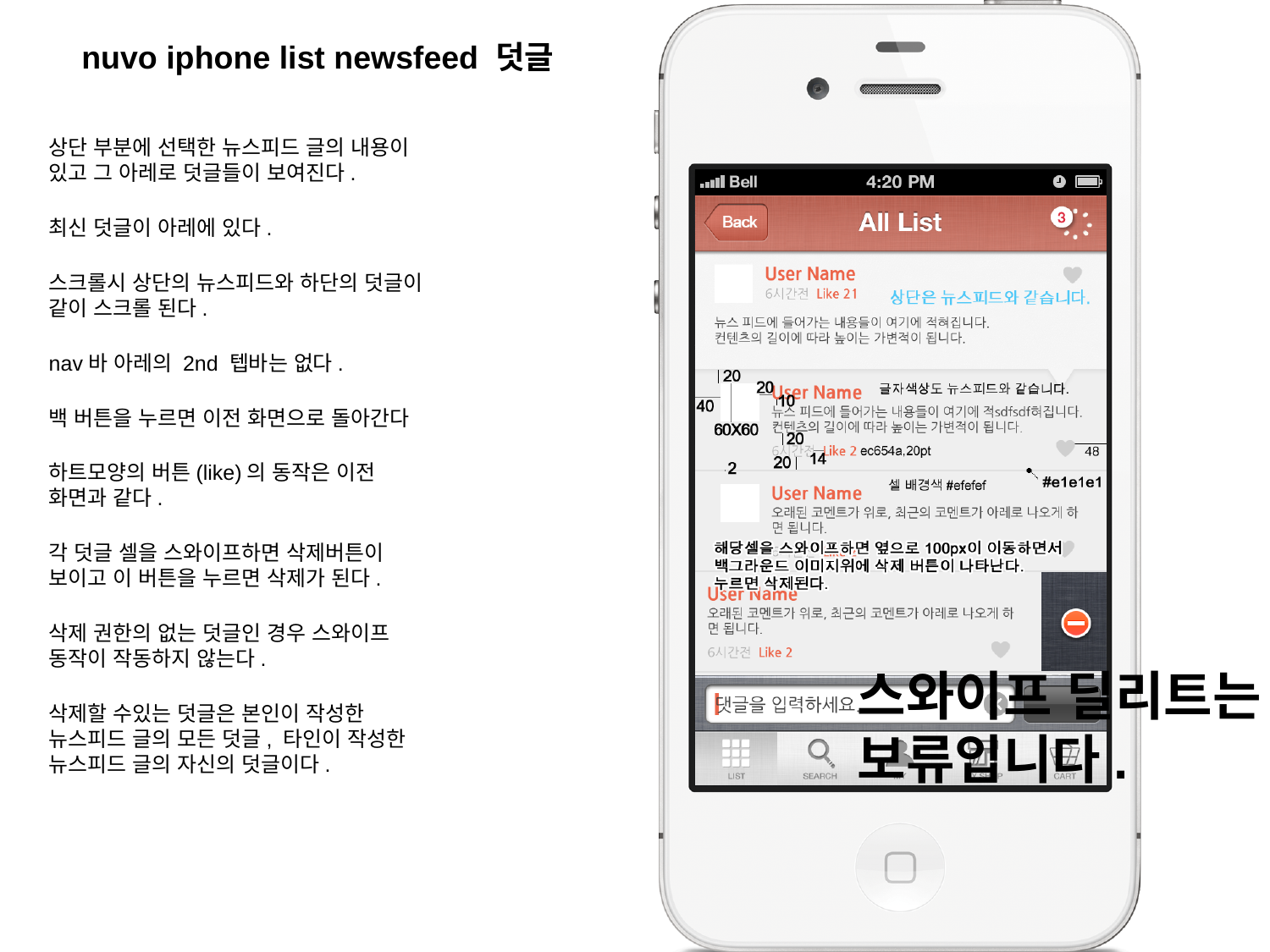

# nuvo iphone list newsfeed 덧글
상단 부분에 선택한 뉴스피드 글의 내용이 있고 그 아레로 덧글들이 보여진다.

최신 덧글이 아레에 있다.

스크롤시 상단의 뉴스피드와 하단의 덧글이 같이 스크롤 된다.

nav바 아레의 2nd 텝바는 없다.

백 버튼을 누르면 이전 화면으로 돌아간다

하트모양의 버튼(like)의 동작은 이전 화면과 같다.

각 덧글 셀을 스와이프하면 삭제버튼이 보이고 이 버튼을 누르면 삭제가 된다.

삭제 권한의 없는 덧글인 경우 스와이프 동작이 작동하지 않는다.

삭제할 수있는 덧글은 본인이 작성한 뉴스피드 글의 모든 덧글, 타인이 작성한 뉴스피드 글의 자신의 덧글이다.
스와이프 딜리트는 보류입니다.